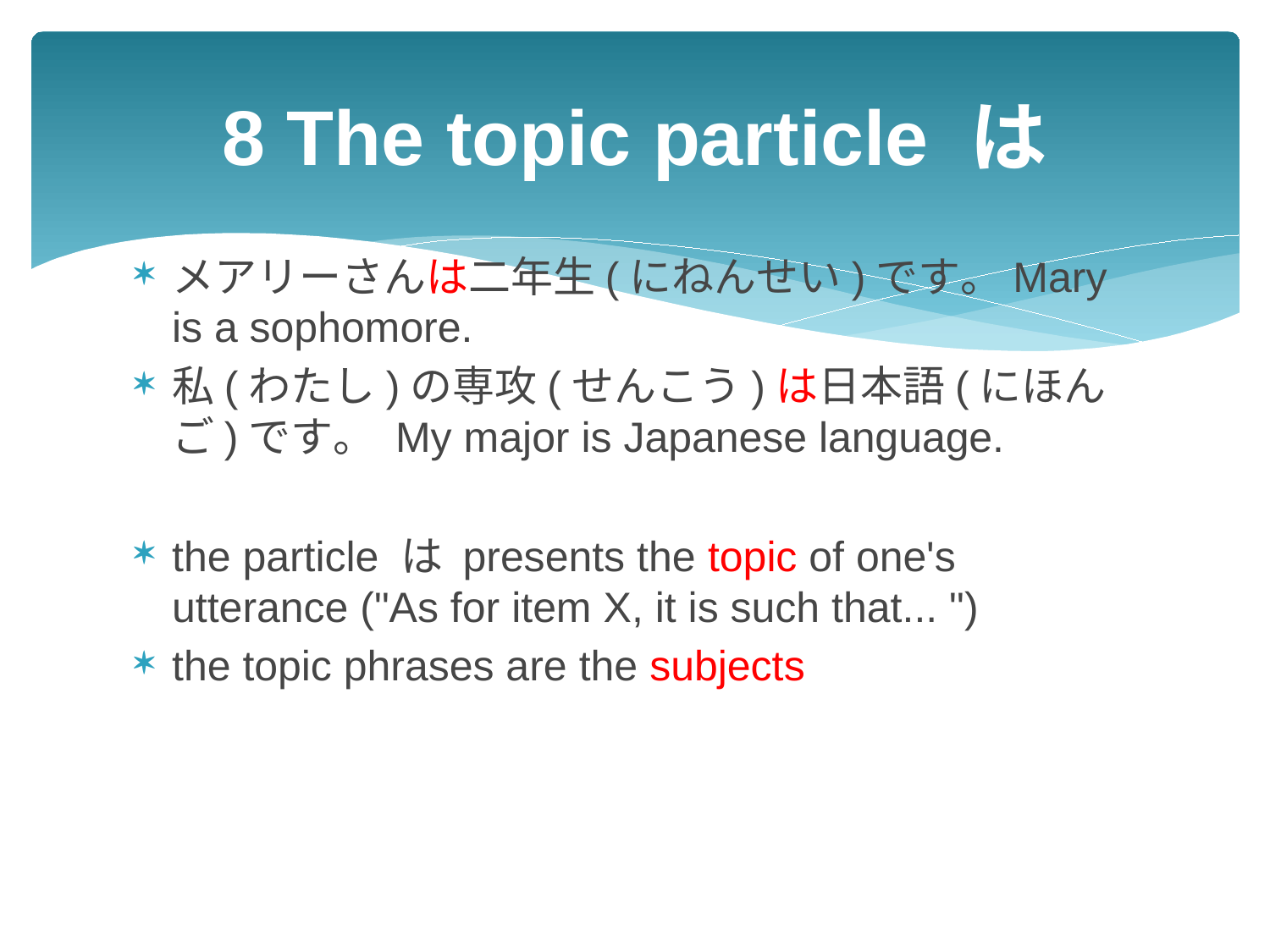

# 8 The topic particle は
メアリーさんは二年生(にねんせい)です。Mary is a sophomore.
私(わたし)の専攻(せんこう)は日本語(にほんご)です。 My major is Japanese language.

the particle は presents the topic of one's utterance ("As for item X, it is such that... ")
the topic phrases are the subjects